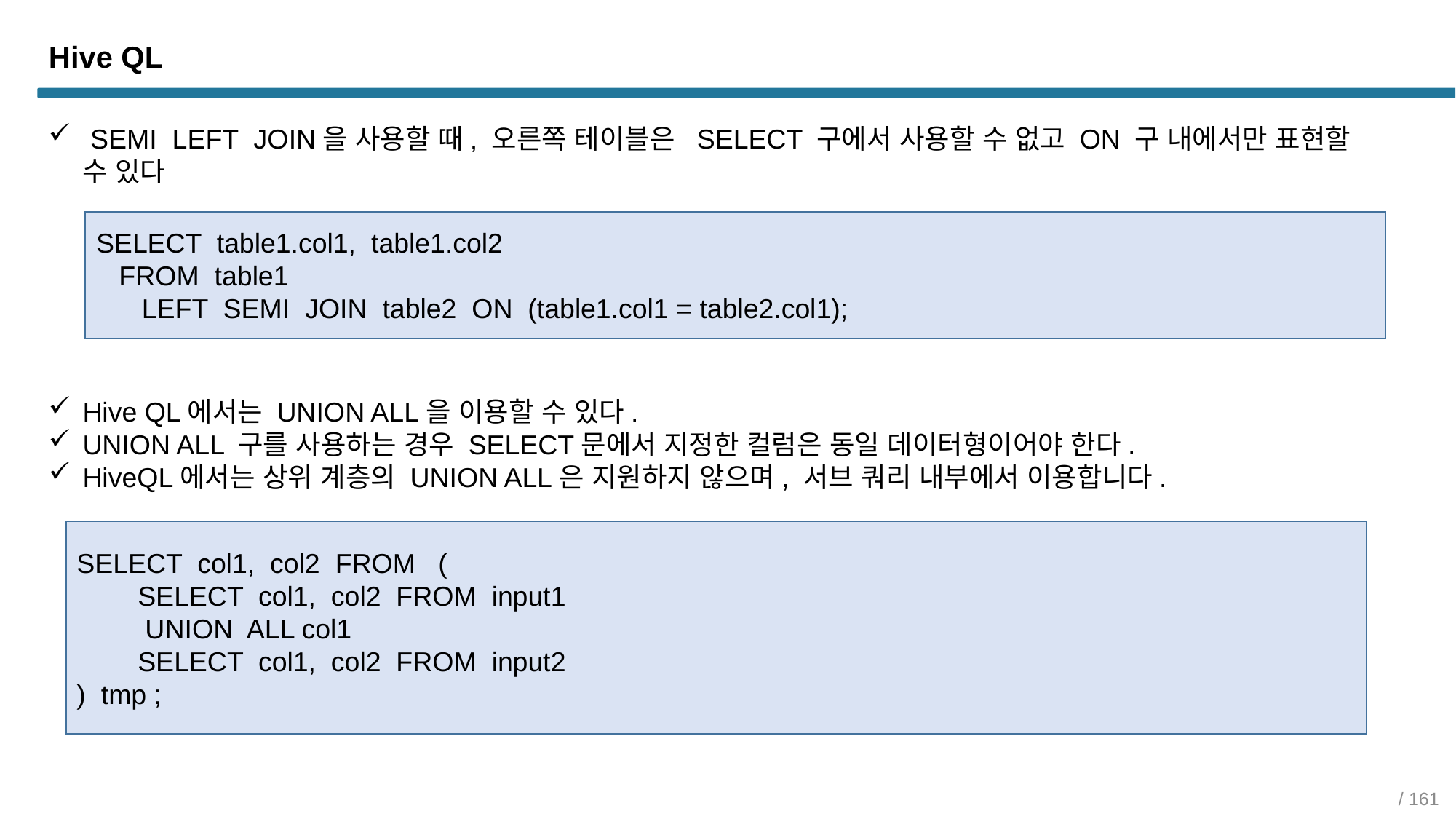

Hive QL
 SEMI  LEFT  JOIN을 사용할 때, 오른쪽 테이블은  SELECT 구에서 사용할 수 없고 ON 구 내에서만 표현할 수 있다
SELECT  table1.col1,  table1.col2
   FROM  table1
      LEFT  SEMI  JOIN  table2  ON  (table1.col1 = table2.col1);
Hive QL에서는 UNION ALL을 이용할 수 있다.
UNION ALL 구를 사용하는 경우 SELECT문에서 지정한 컬럼은 동일 데이터형이어야 한다.
HiveQL에서는 상위 계층의 UNION ALL은 지원하지 않으며, 서브 쿼리 내부에서 이용합니다.
SELECT  col1,  col2  FROM   (
        SELECT  col1,  col2  FROM  input1
         UNION  ALL col1
        SELECT  col1,  col2  FROM  input2
)  tmp ;
/ 161